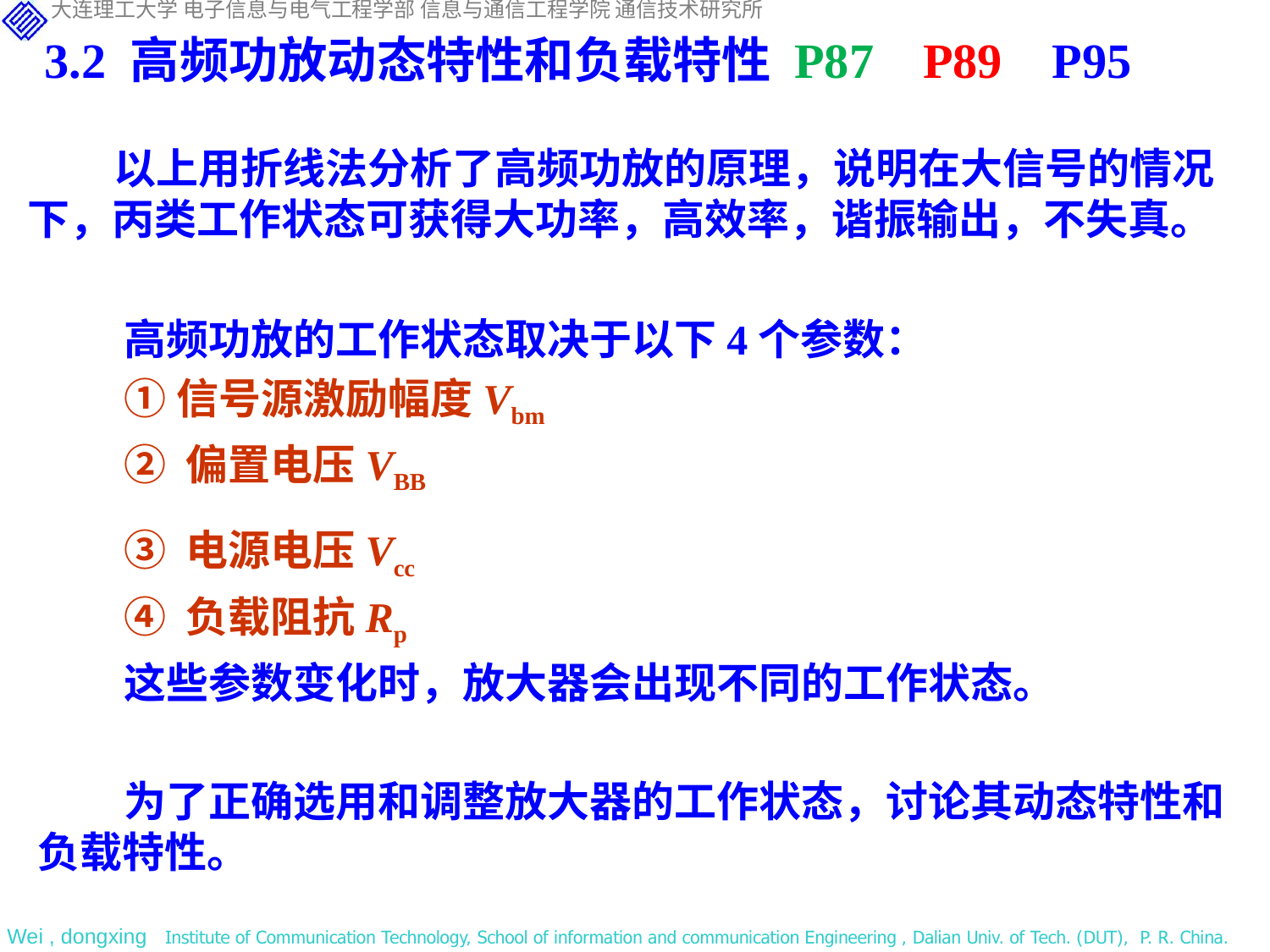

3.2 高频功放动态特性和负载特性 P87    P89    P95
以上用折线法分析了高频功放的原理，说明在大信号的情况下，丙类工作状态可获得大功率，高效率，谐振输出，不失真。
高频功放的工作状态取决于以下4个参数：
①信号源激励幅度Vbm
② 偏置电压VBB

③ 电源电压Vcc
④ 负载阻抗Rp
这些参数变化时，放大器会出现不同的工作状态。

为了正确选用和调整放大器的工作状态，讨论其动态特性和负载特性。